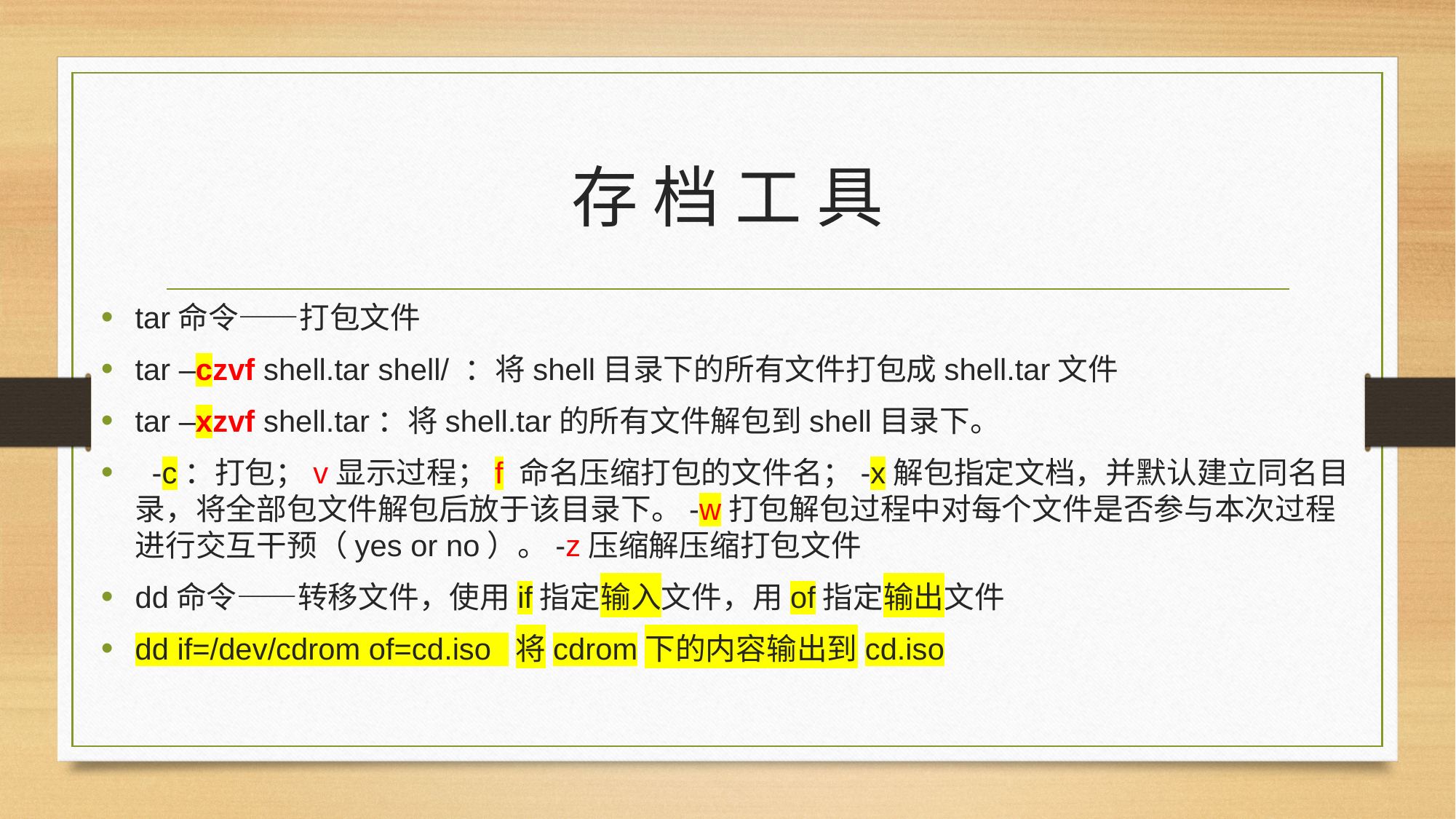

# 存 档 工 具
tar命令——打包文件
tar –czvf shell.tar shell/ ：将shell目录下的所有文件打包成shell.tar文件
tar –xzvf shell.tar：将shell.tar的所有文件解包到shell目录下。
  -c：打包；v显示过程；f 命名压缩打包的文件名；-x解包指定文档，并默认建立同名目录，将全部包文件解包后放于该目录下。-w打包解包过程中对每个文件是否参与本次过程进行交互干预（yes or no）。-z压缩解压缩打包文件
dd命令——转移文件，使用if指定输入文件，用of指定输出文件
dd if=/dev/cdrom of=cd.iso  将cdrom下的内容输出到cd.iso